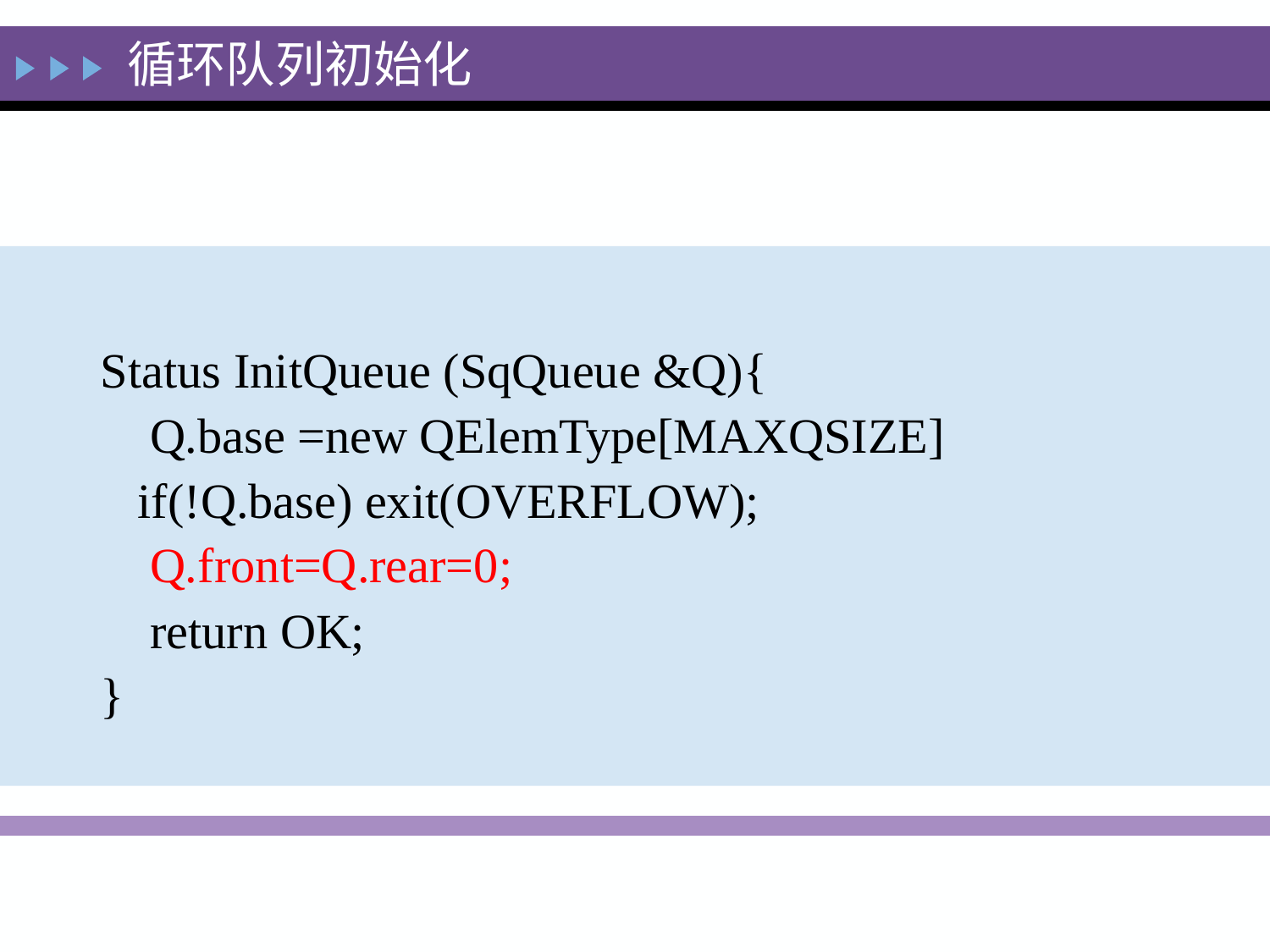

循环队列初始化

Status InitQueue (SqQueue &Q){
    Q.base =new QElemType[MAXQSIZE]
   if(!Q.base) exit(OVERFLOW);
    Q.front=Q.rear=0;
    return OK;
}